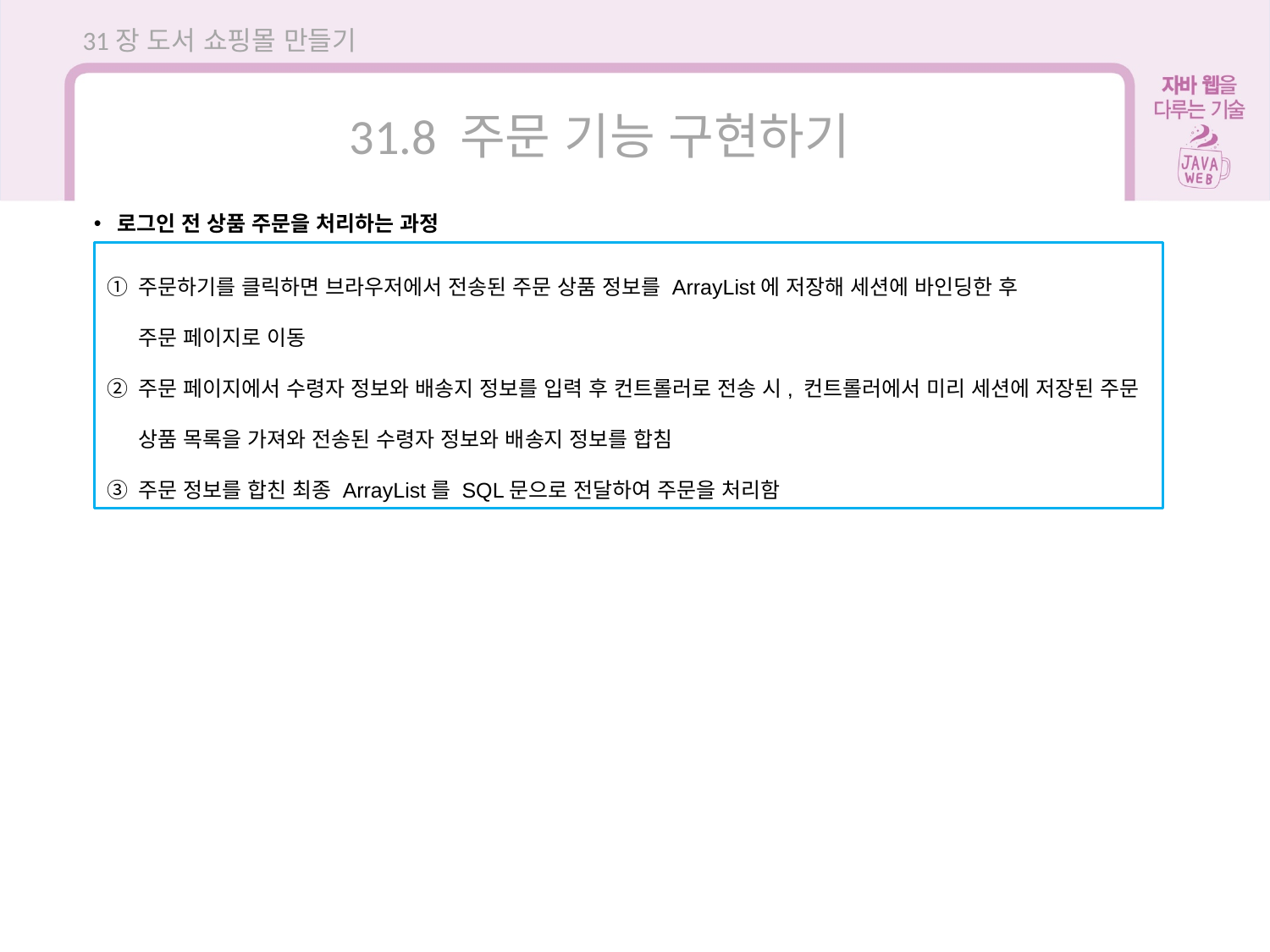

31장 도서 쇼핑몰 만들기
31.8 주문 기능 구현하기
로그인 전 상품 주문을 처리하는 과정
주문하기를 클릭하면 브라우저에서 전송된 주문 상품 정보를 ArrayList에 저장해 세션에 바인딩한 후
주문 페이지로 이동
주문 페이지에서 수령자 정보와 배송지 정보를 입력 후 컨트롤러로 전송 시, 컨트롤러에서 미리 세션에 저장된 주문 상품 목록을 가져와 전송된 수령자 정보와 배송지 정보를 합침
주문 정보를 합친 최종 ArrayList를 SQL문으로 전달하여 주문을 처리함